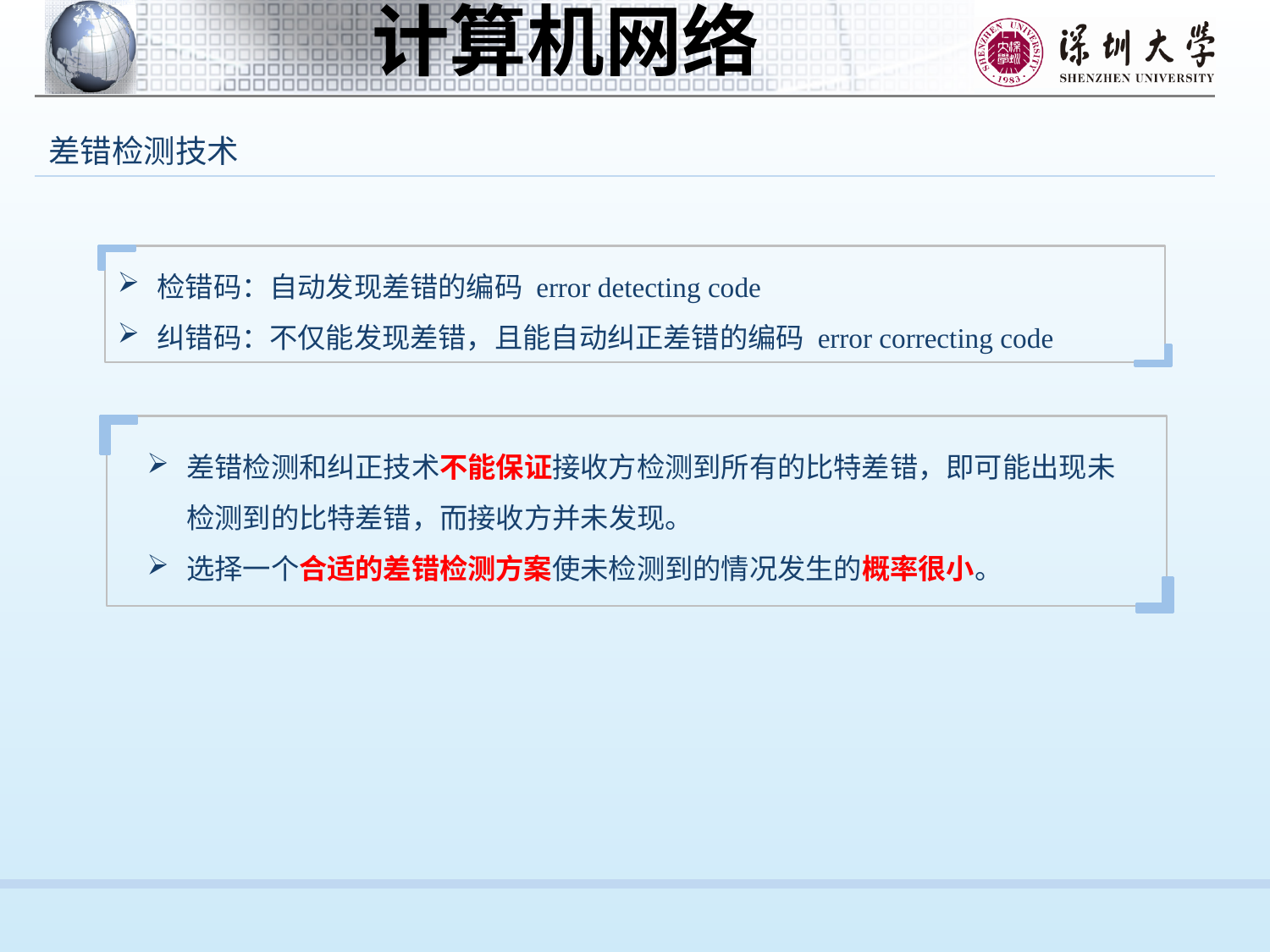

差错检测技术

检错码：自动发现差错的编码 error detecting code
纠错码：不仅能发现差错，且能自动纠正差错的编码 error correcting code

差错检测和纠正技术不能保证接收方检测到所有的比特差错，即可能出现未检测到的比特差错，而接收方并未发现。
选择一个合适的差错检测方案使未检测到的情况发生的概率很小。